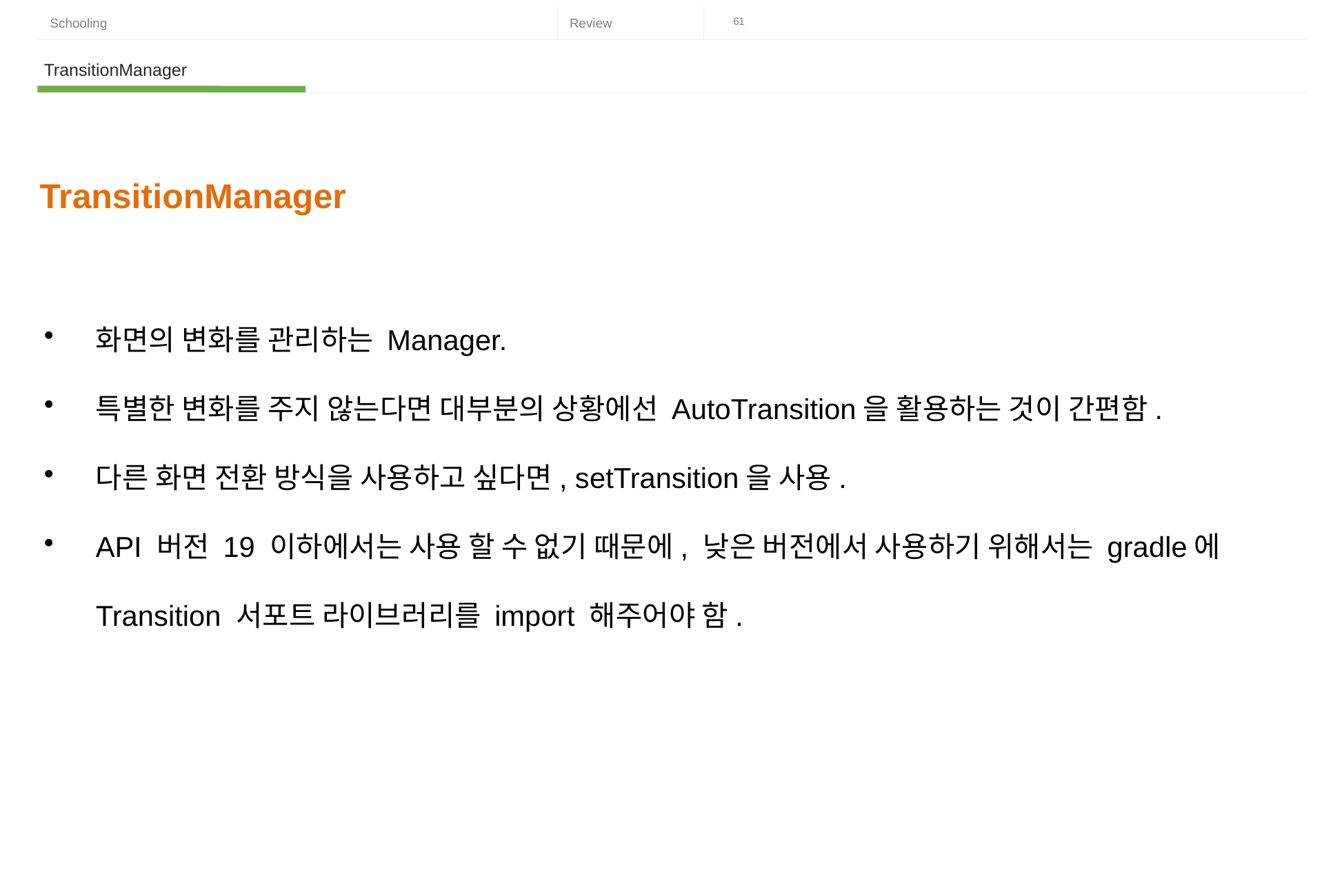

TransitionManager
TransitionManager
화면의 변화를 관리하는 Manager.
특별한 변화를 주지 않는다면 대부분의 상황에선 AutoTransition을 활용하는 것이 간편함.
다른 화면 전환 방식을 사용하고 싶다면, setTransition을 사용.
API 버전 19 이하에서는 사용 할 수 없기 때문에, 낮은 버전에서 사용하기 위해서는 gradle에 Transition 서포트 라이브러리를 import 해주어야 함.